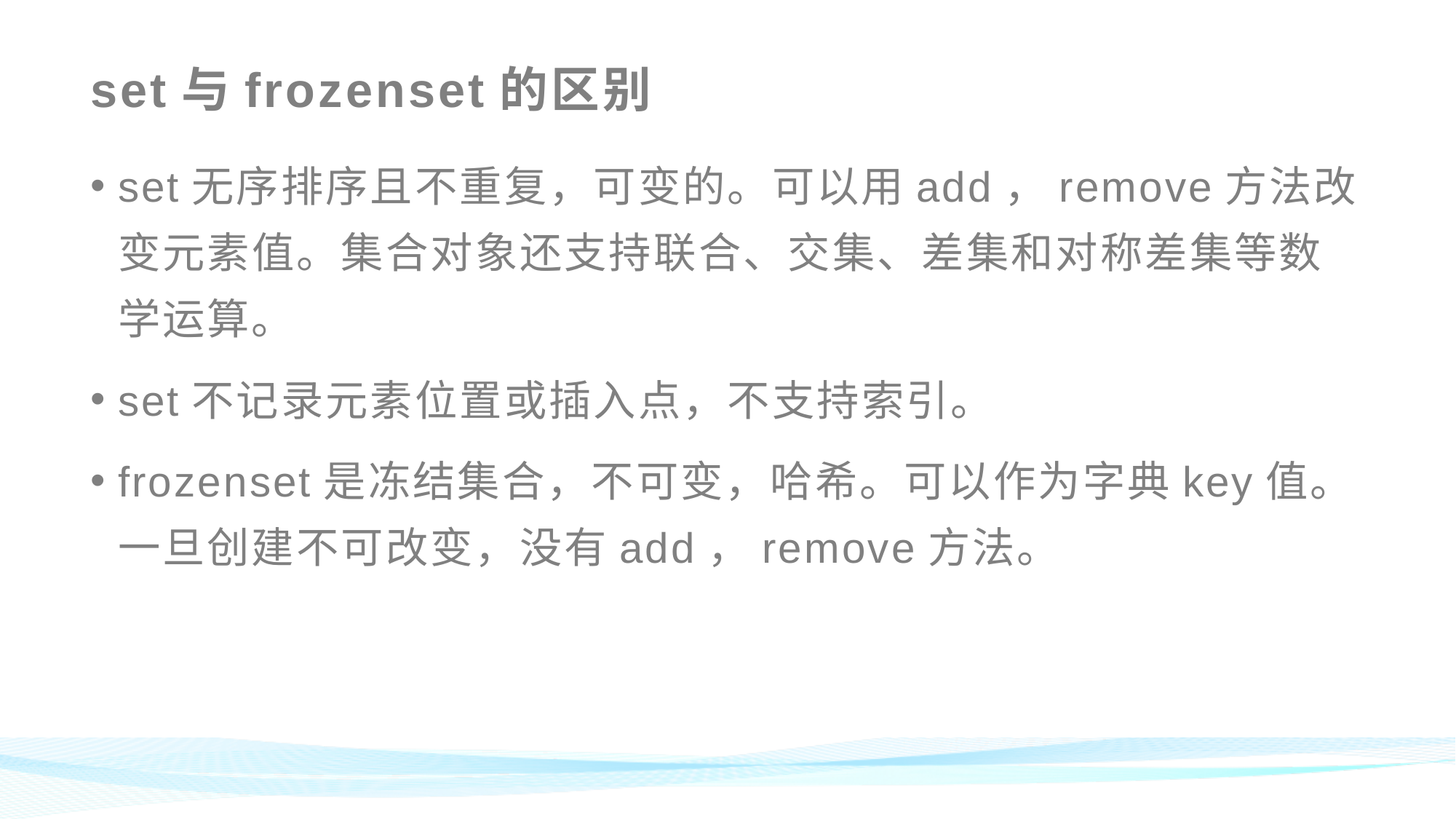

# set与frozenset的区别
set无序排序且不重复，可变的。可以用add，remove方法改变元素值。集合对象还支持联合、交集、差集和对称差集等数学运算。
set不记录元素位置或插入点，不支持索引。
frozenset是冻结集合，不可变，哈希。可以作为字典key值。一旦创建不可改变，没有add，remove方法。